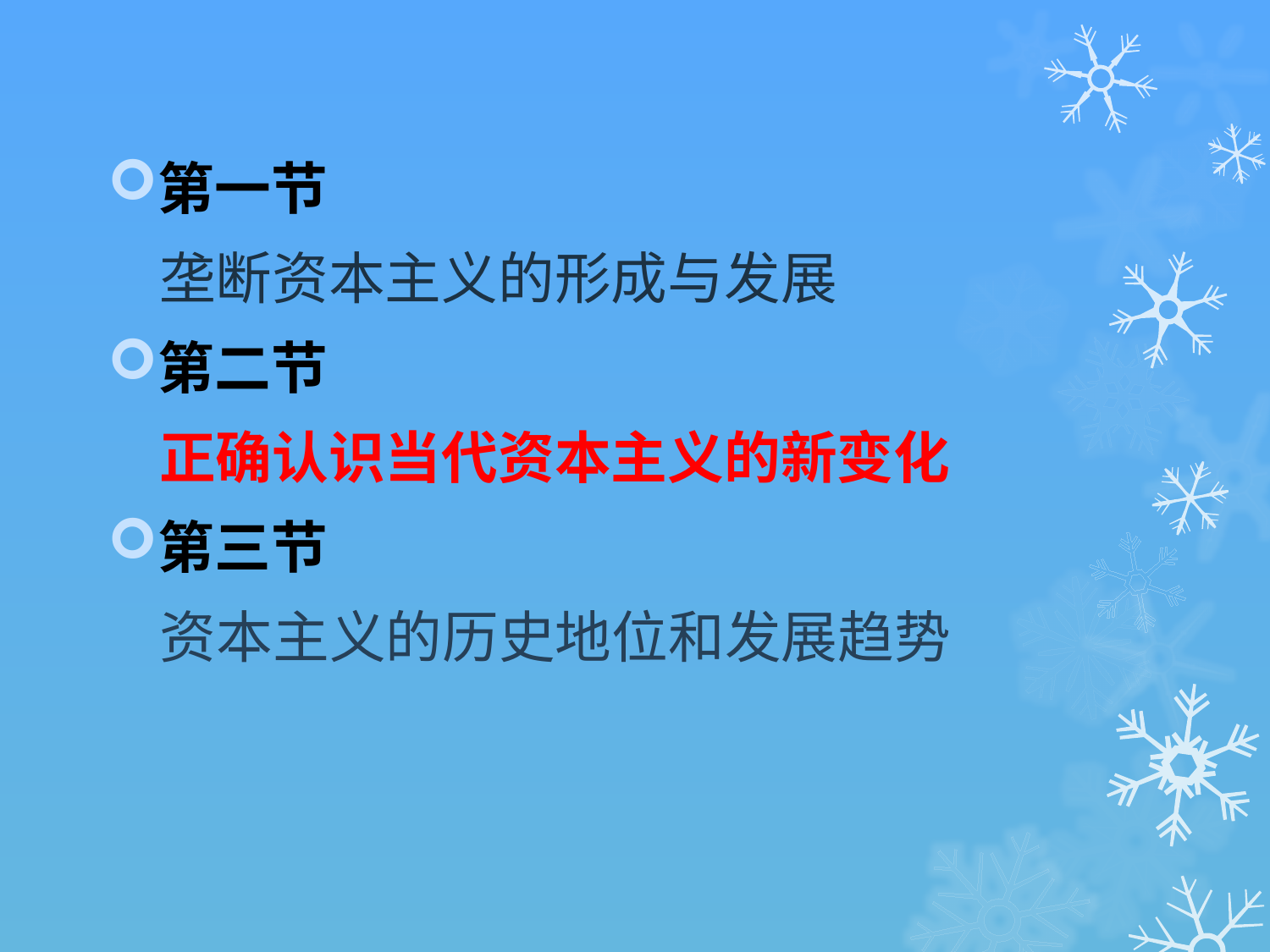

第一节
   垄断资本主义的形成与发展
第二节
   正确认识当代资本主义的新变化
第三节
   资本主义的历史地位和发展趋势